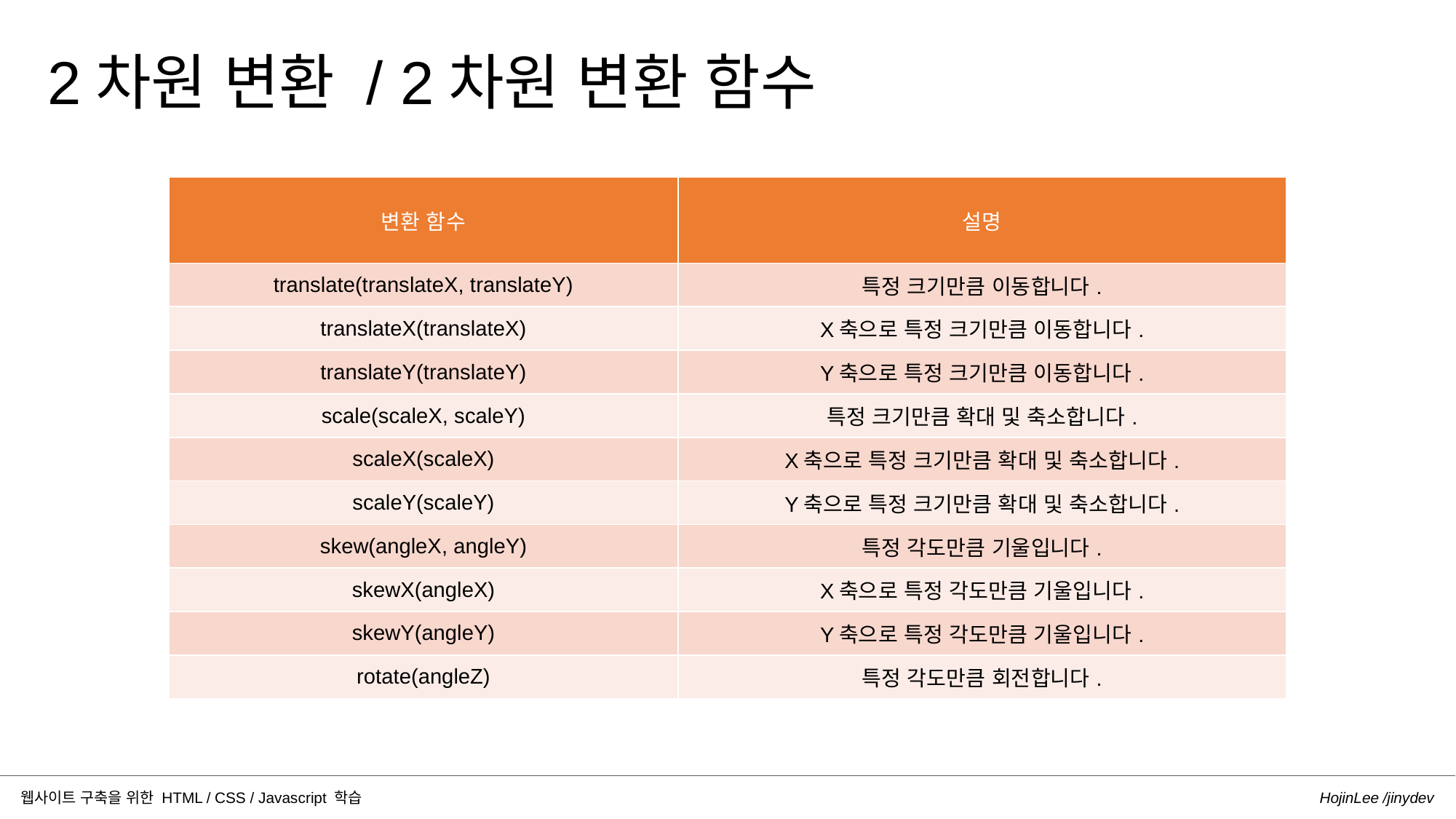

2차원 변환 / 2차원 변환 함수
| 변환 함수 | 설명 |
| --- | --- |
| translate(translateX, translateY) | 특정 크기만큼 이동합니다. |
| translateX(translateX) | X축으로 특정 크기만큼 이동합니다. |
| translateY(translateY) | Y축으로 특정 크기만큼 이동합니다. |
| scale(scaleX, scaleY) | 특정 크기만큼 확대 및 축소합니다. |
| scaleX(scaleX) | X축으로 특정 크기만큼 확대 및 축소합니다. |
| scaleY(scaleY) | Y축으로 특정 크기만큼 확대 및 축소합니다. |
| skew(angleX, angleY) | 특정 각도만큼 기울입니다. |
| skewX(angleX) | X축으로 특정 각도만큼 기울입니다. |
| skewY(angleY) | Y축으로 특정 각도만큼 기울입니다. |
| rotate(angleZ) | 특정 각도만큼 회전합니다. |
HojinLee /jinydev
웹사이트 구축을 위한 HTML / CSS / Javascript 학습